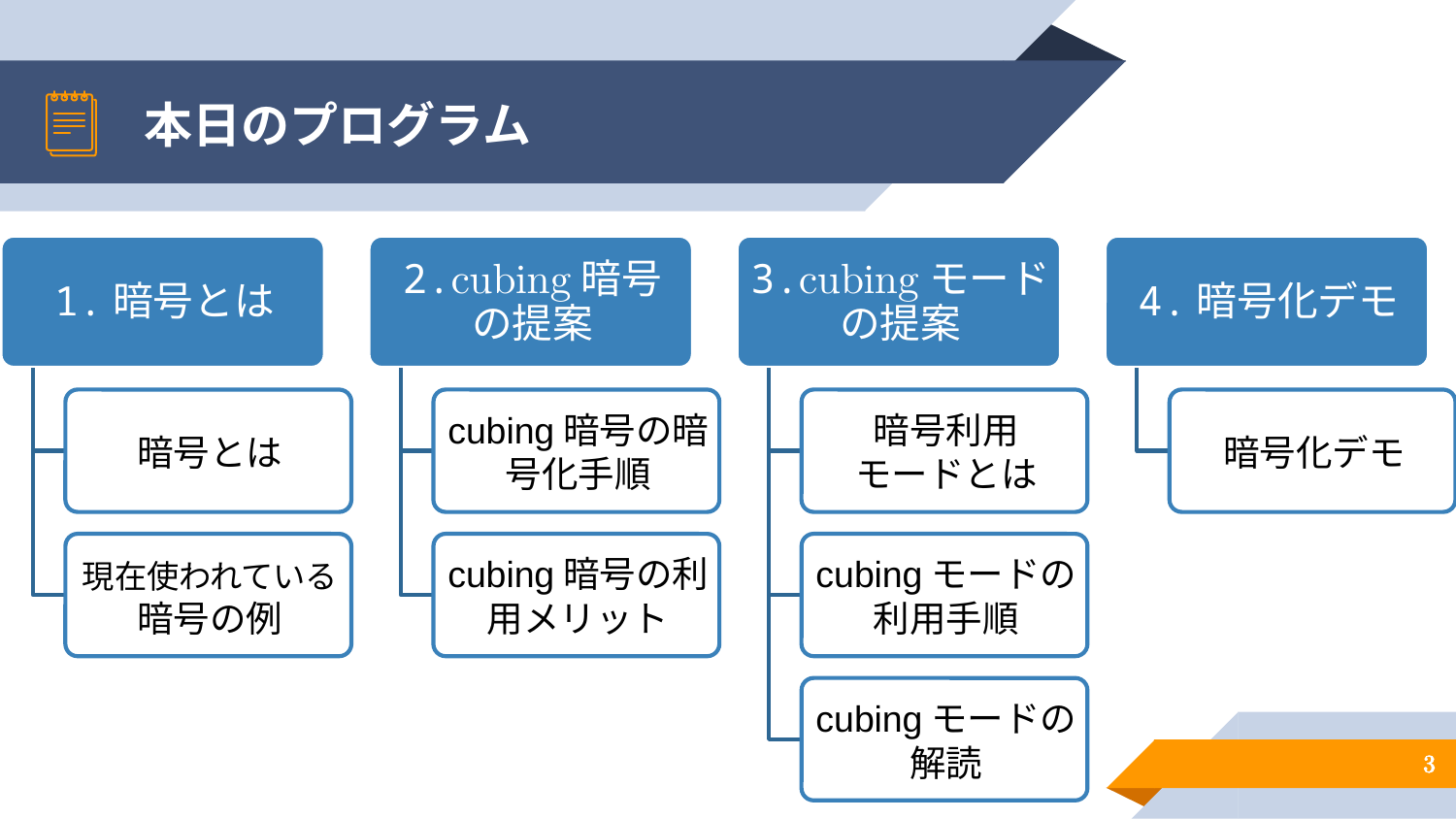

# 本日のプログラム

1.暗号とは
暗号とは
現在使われている
暗号の例
2.cubing暗号
の提案
cubing暗号の暗号化手順
cubing暗号の利用メリット
3.cubingモードの提案
暗号利用
モードとは
cubingモードの利用手順
cubingモードの解読
4.暗号化デモ
暗号化デモ
3